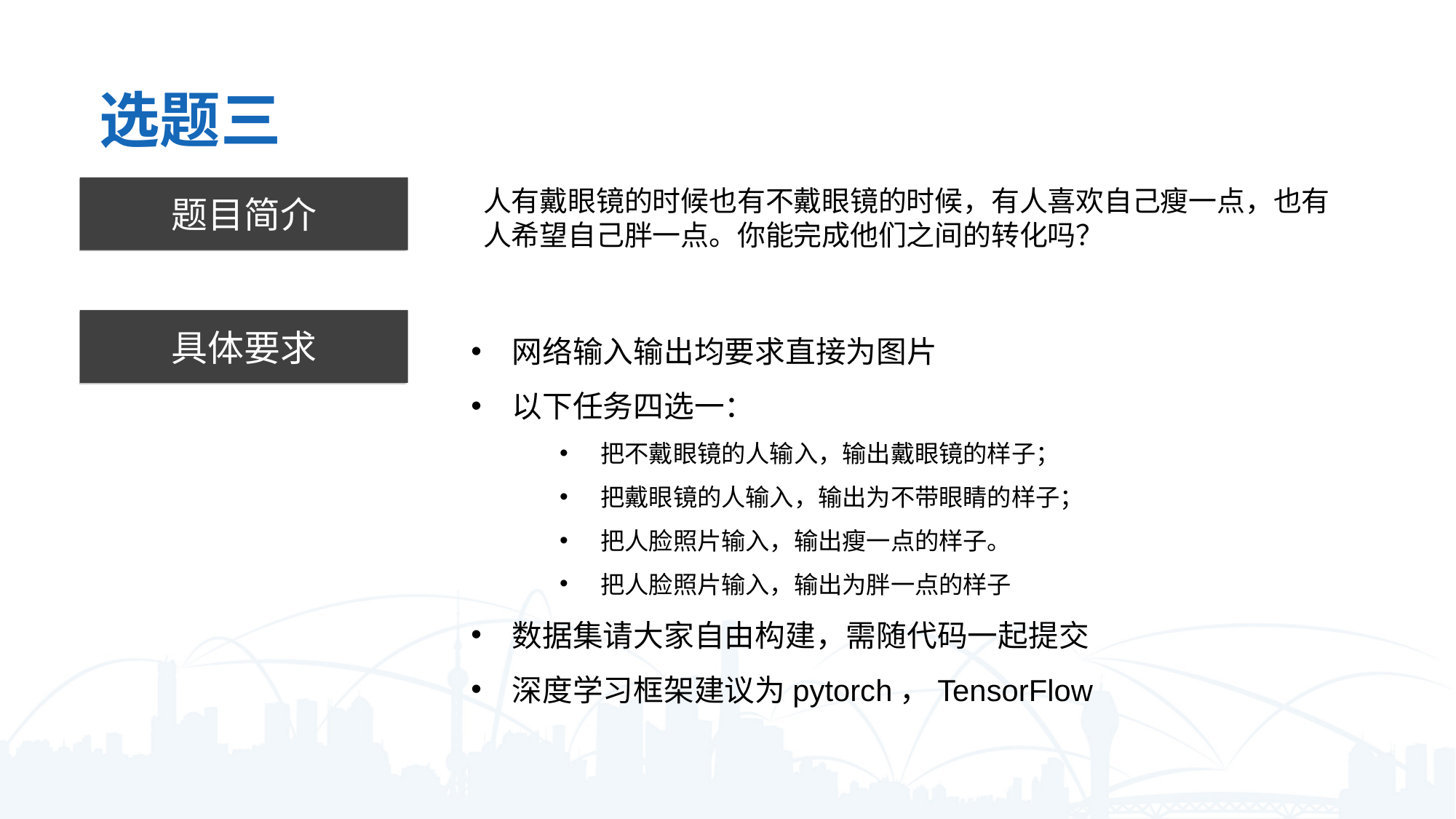

选题三
题目简介
人有戴眼镜的时候也有不戴眼镜的时候，有人喜欢自己瘦一点，也有人希望自己胖一点。你能完成他们之间的转化吗？
具体要求
网络输入输出均要求直接为图片
以下任务四选一：
把不戴眼镜的人输入，输出戴眼镜的样子；
把戴眼镜的人输入，输出为不带眼睛的样子；
把人脸照片输入，输出瘦一点的样子。
把人脸照片输入，输出为胖一点的样子
数据集请大家自由构建，需随代码一起提交
深度学习框架建议为pytorch，TensorFlow